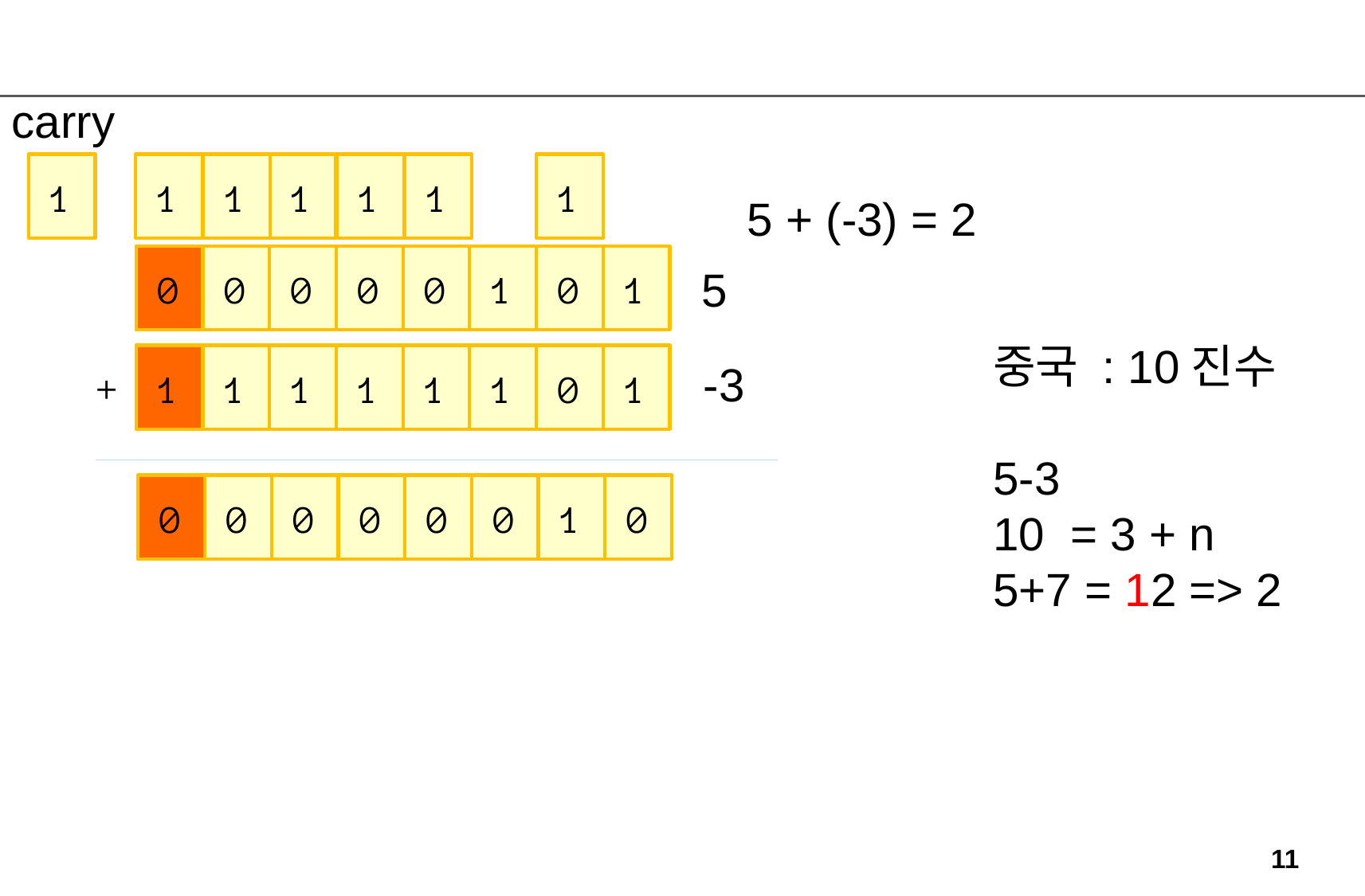

carry
1
1
1
1
1
1
1
5 + (-3) = 2
s
0
0
0
0
0
1
0
1
5
중국 : 10진수

5-3
10  = 3 + n
5+7 = 12 => 2
1
1
1
1
1
1
0
1
-3
+
0
0
0
0
0
0
1
0